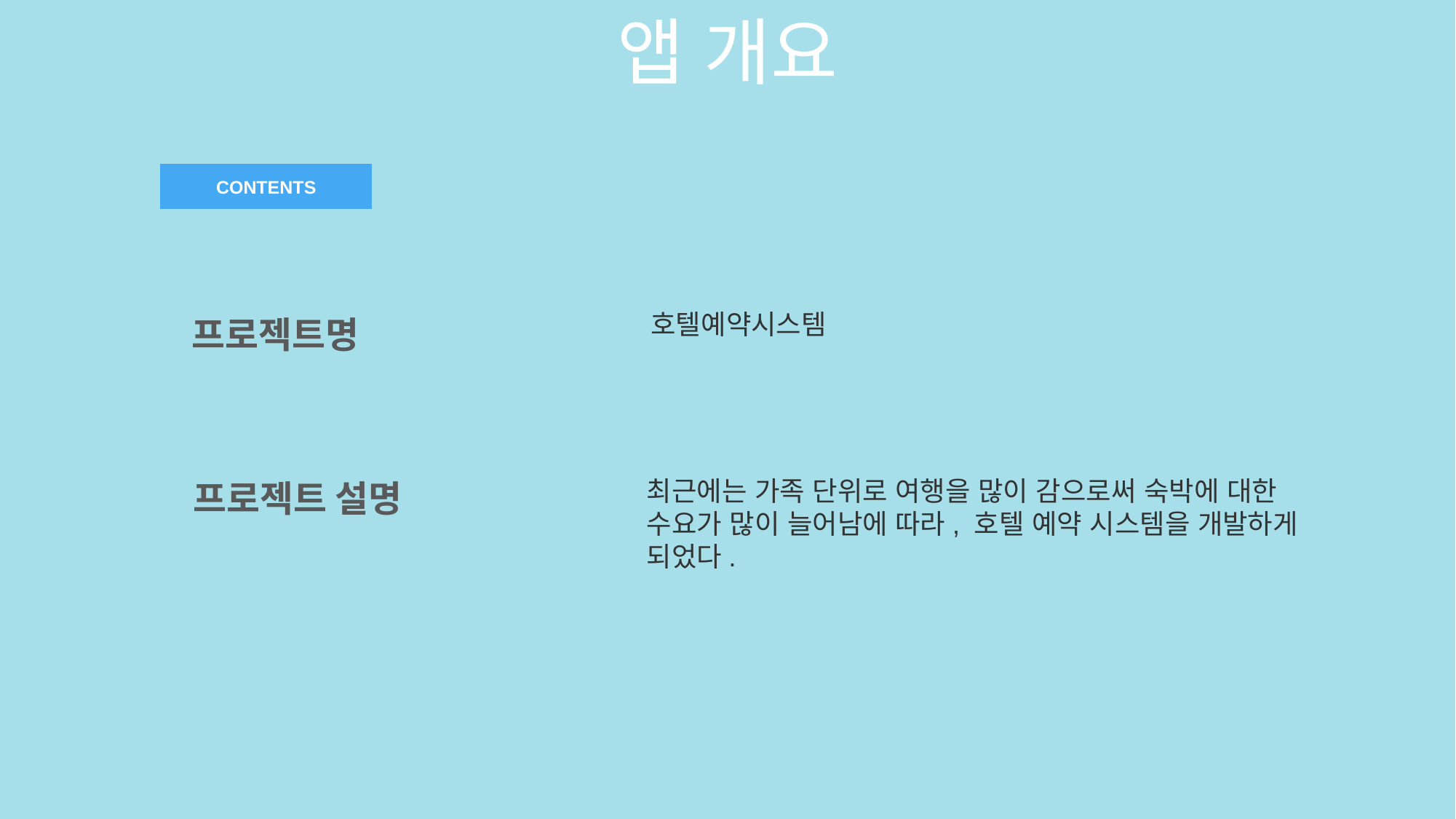

앱 개요
CONTENTS
프로젝트명
호텔예약시스템
프로젝트 설명
최근에는 가족 단위로 여행을 많이 감으로써 숙박에 대한 수요가 많이 늘어남에 따라, 호텔 예약 시스템을 개발하게 되었다.